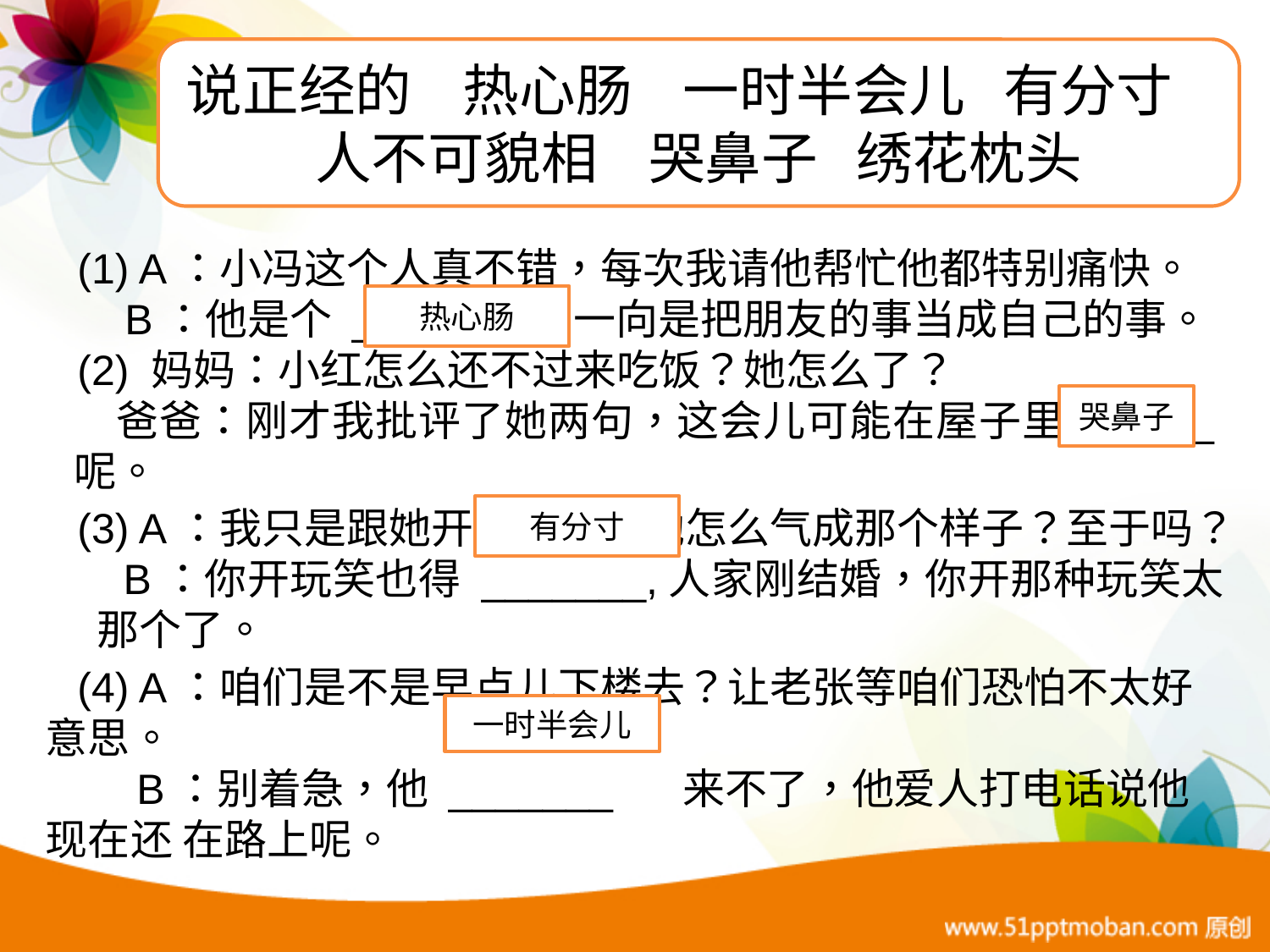

说正经的    热心肠    一时半会儿   有分寸
人不可貌相    哭鼻子   绣花枕头
(1) A：小冯这个人真不错，每次我请他帮忙他都特别痛快。
    B：他是个 ________, 一向是把朋友的事当成自己的事。
(2) 妈妈：小红怎么还不过来吃饭？她怎么了？
   爸爸：刚才我批评了她两句，这会儿可能在屋子里  _____呢。
(3) A：我只是跟她开个玩笑，她怎么气成那个样子？至于吗？
    B：你开玩笑也得 _______,人家刚结婚，你开那种玩笑太 那个了。
(4) A：咱们是不是早点儿下楼去？让老张等咱们恐怕不太好意思。
     B：别着急，他 _______     来不了，他爱人打电话说他现在还 在路上呢。

热心肠
哭鼻子
有分寸
一时半会儿